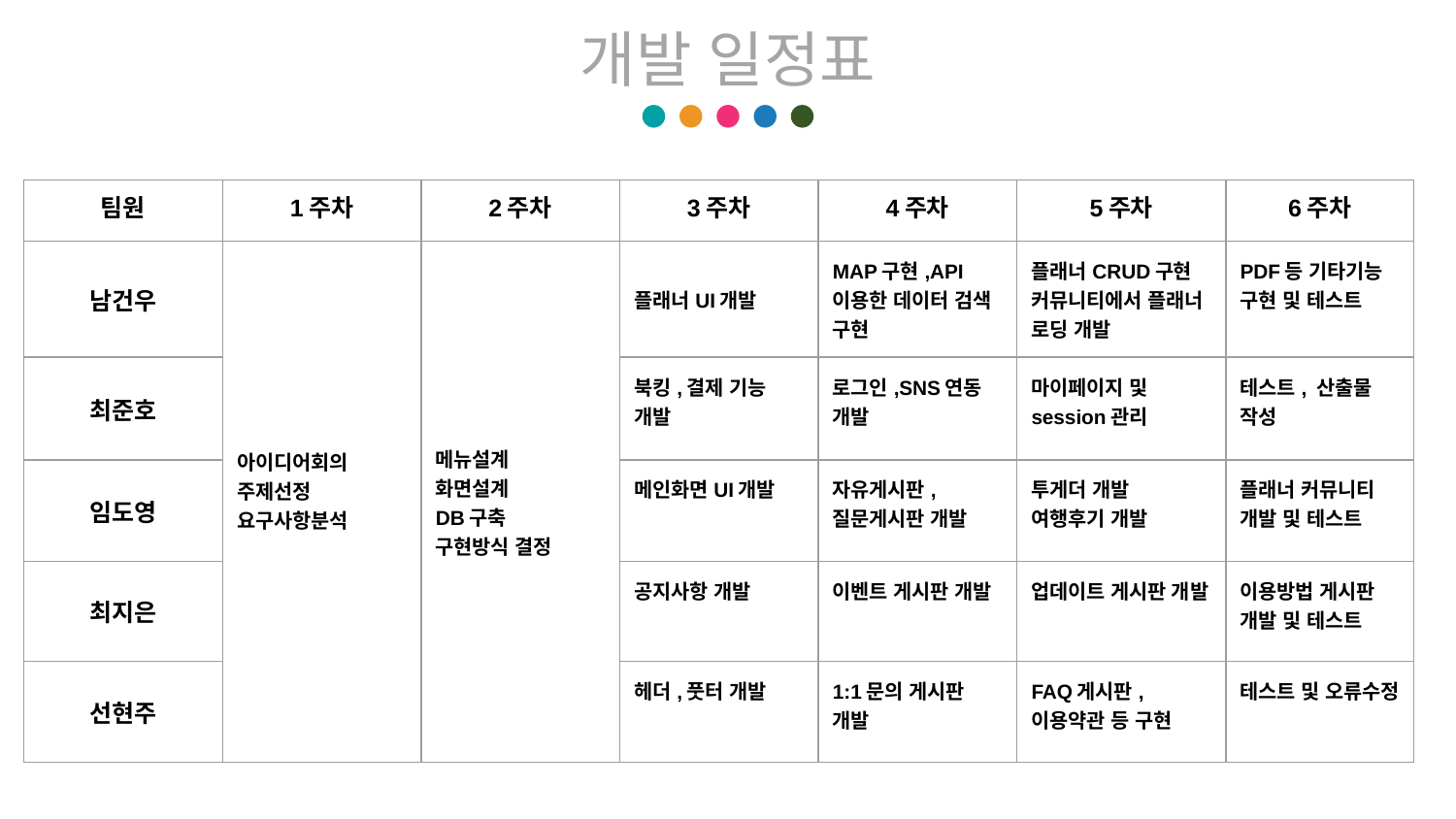

개발 일정표

| 팀원 | 1주차 | 2주차 | 3주차 | 4주차 | 5주차 | 6주차 |
| --- | --- | --- | --- | --- | --- | --- |
| 남건우 | 아이디어회의 주제선정 요구사항분석 | 메뉴설계 화면설계 DB구축 구현방식 결정 | 플래너UI개발 | MAP구현,API이용한 데이터 검색 구현 | 플래너CRUD구현 커뮤니티에서 플래너 로딩 개발 | PDF등 기타기능 구현 및 테스트 |
| 최준호 |  |  | 북킹,결제 기능 개발 | 로그인,SNS연동 개발 | 마이페이지 및 session관리 | 테스트, 산출물 작성 |
| 임도영 |  |  | 메인화면UI개발 | 자유게시판,질문게시판 개발 | 투게더 개발 여행후기 개발 | 플래너 커뮤니티 개발 및 테스트 |
| 최지은 |  |  | 공지사항 개발 | 이벤트 게시판 개발 | 업데이트 게시판 개발 | 이용방법 게시판 개발 및 테스트 |
| 선현주 |  |  | 헤더,풋터 개발 | 1:1문의 게시판 개발 | FAQ게시판,이용약관 등 구현 | 테스트 및 오류수정 |